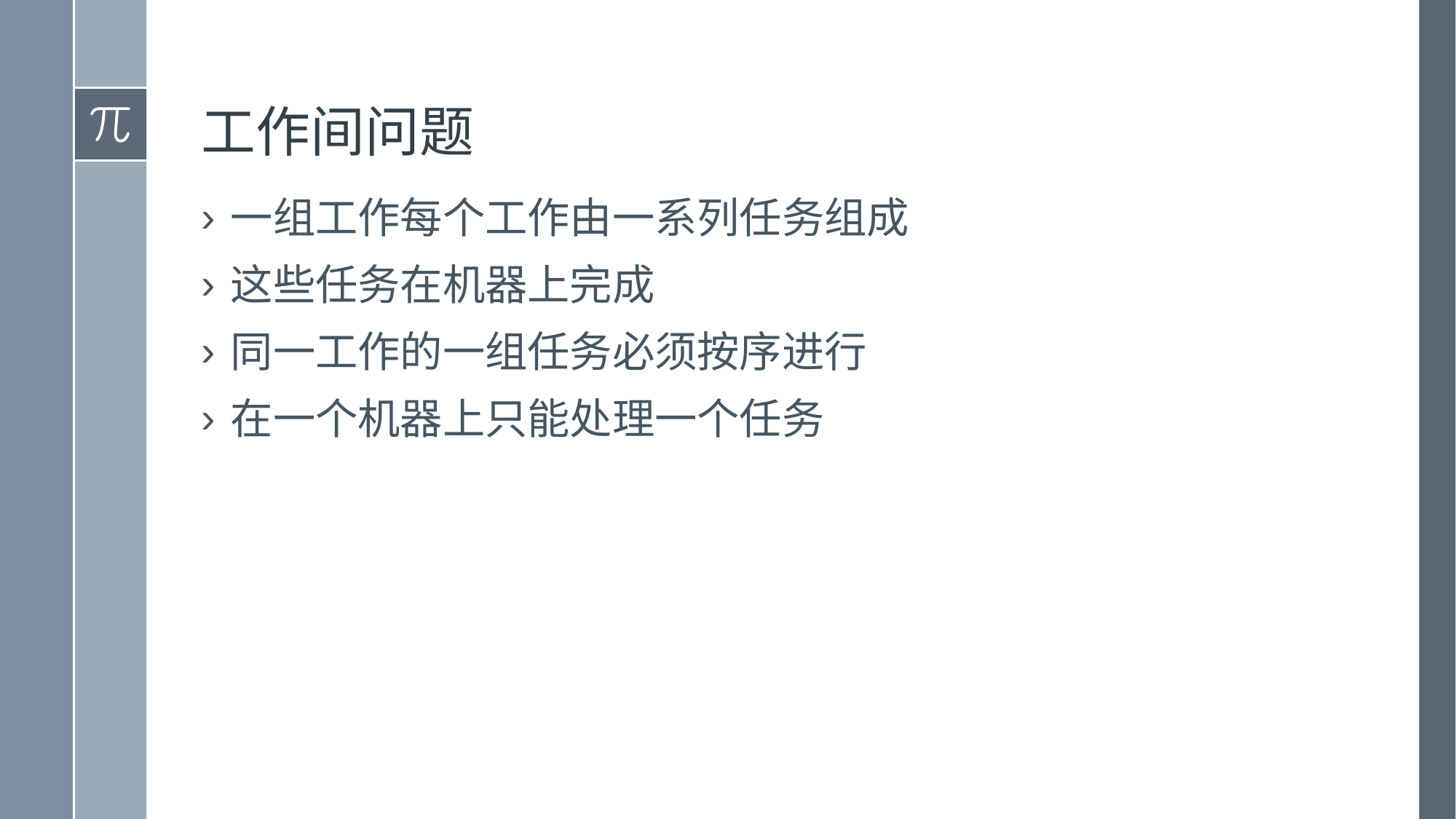

# 工作间问题
一组工作每个工作由一系列任务组成
这些任务在机器上完成
同一工作的一组任务必须按序进行
在一个机器上只能处理一个任务